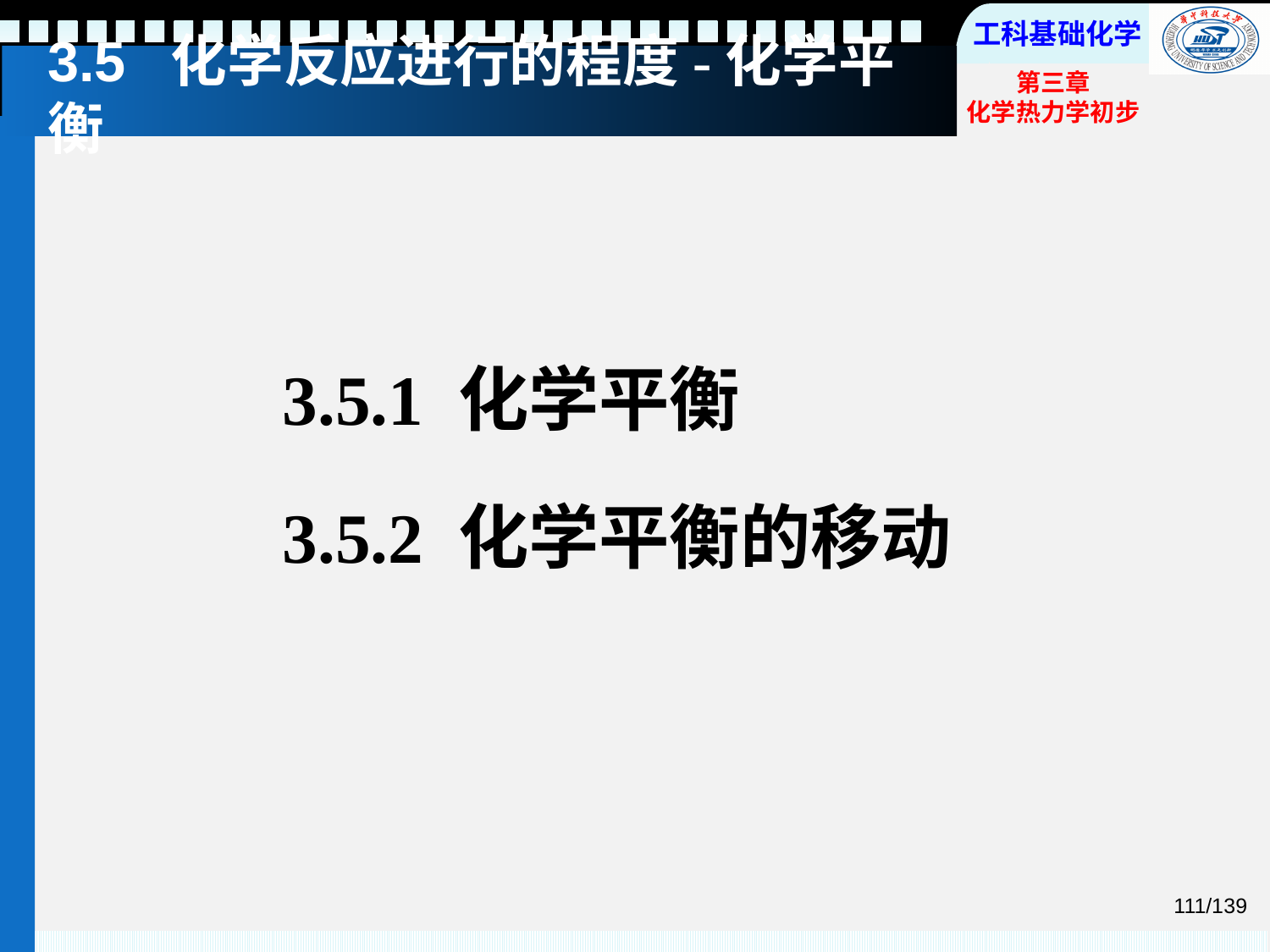

# 3.5  化学反应进行的程度-化学平衡
3.5.1 化学平衡
3.5.2 化学平衡的移动